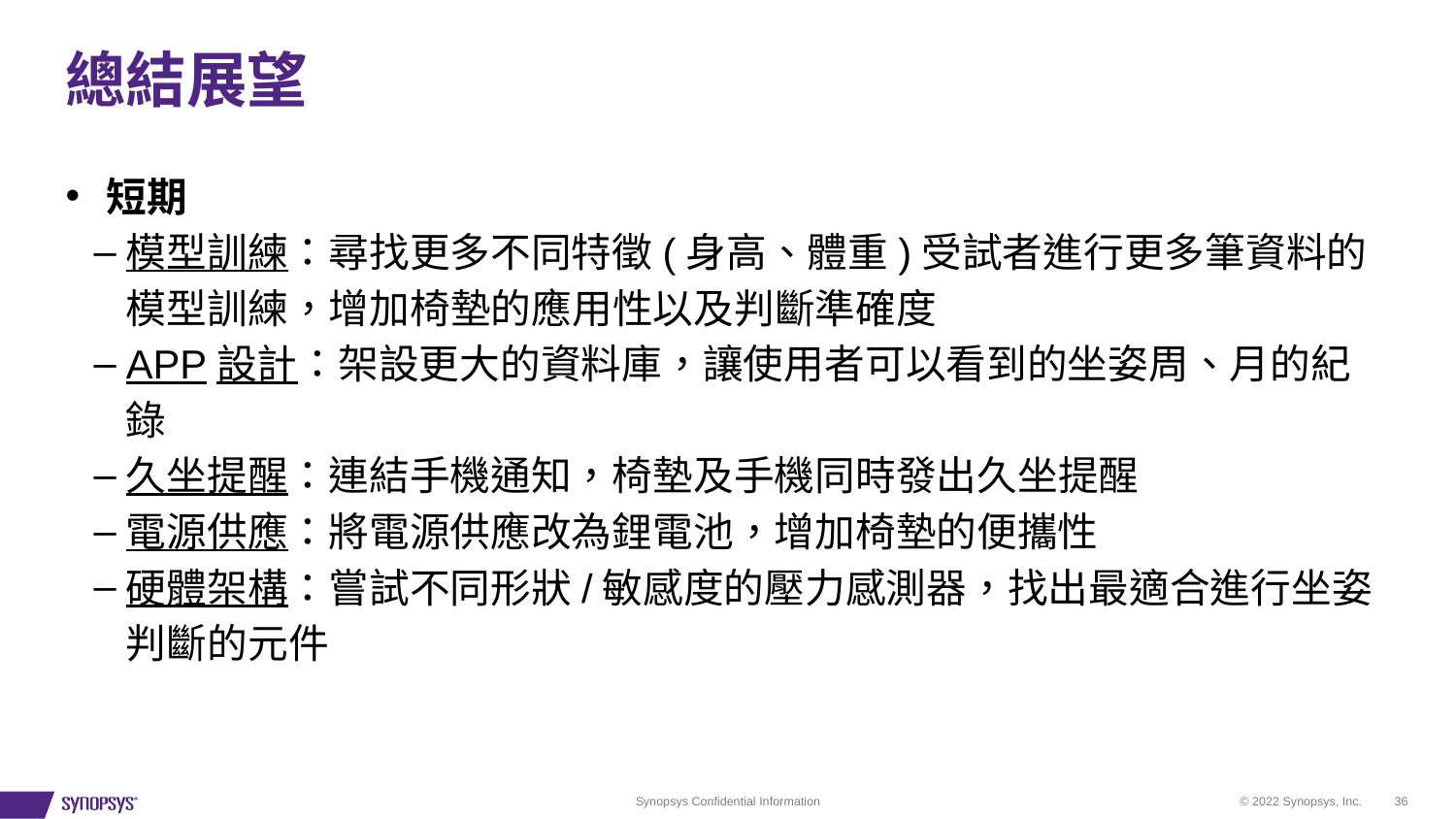

# 總結展望
 短期
模型訓練：尋找更多不同特徵(身高、體重)受試者進行更多筆資料的模型訓練，增加椅墊的應用性以及判斷準確度
APP設計：架設更大的資料庫，讓使用者可以看到的坐姿周、月的紀錄
久坐提醒：連結手機通知，椅墊及手機同時發出久坐提醒
電源供應：將電源供應改為鋰電池，增加椅墊的便攜性
硬體架構：嘗試不同形狀/敏感度的壓力感測器，找出最適合進行坐姿判斷的元件